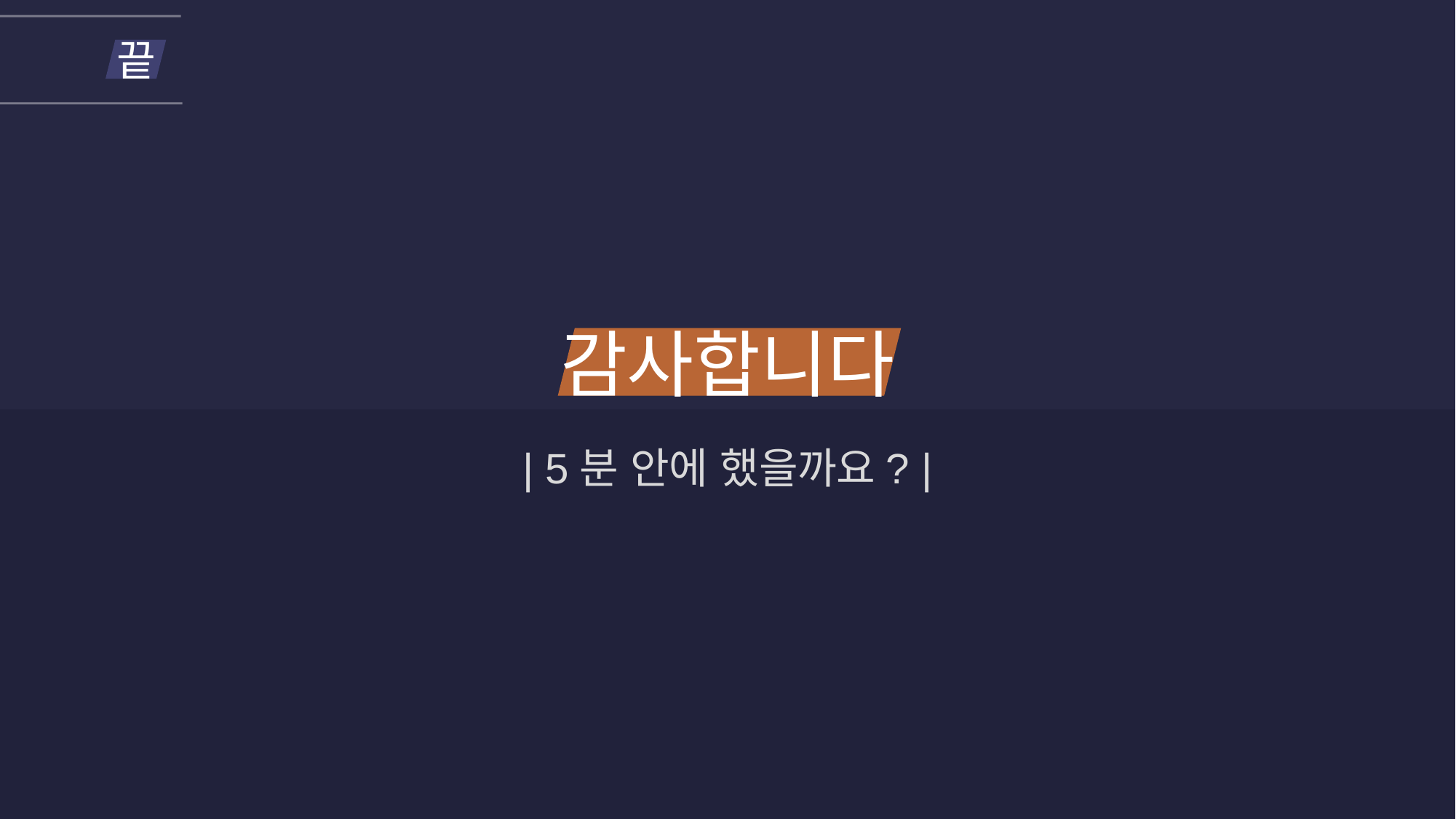

나눔명조
끝

나눔고딕
나눔바른고딕
감사합니다

| 5분 안에 했을까요? |